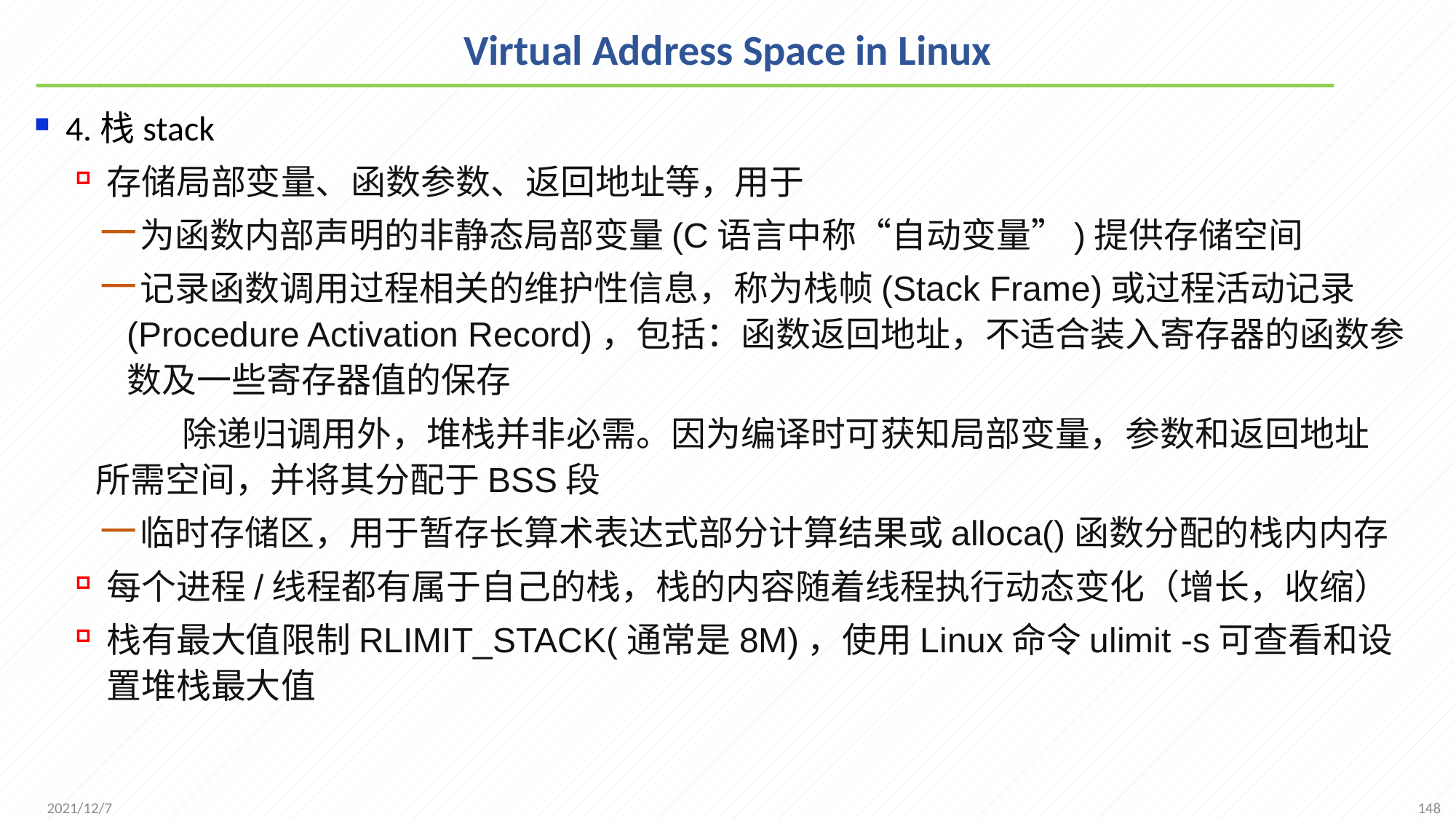

# Virtual Address Space in Linux
4.栈stack
存储局部变量、函数参数、返回地址等，用于
为函数内部声明的非静态局部变量(C语言中称“自动变量”)提供存储空间
记录函数调用过程相关的维护性信息，称为栈帧(Stack Frame)或过程活动记录(Procedure Activation Record)，包括：函数返回地址，不适合装入寄存器的函数参数及一些寄存器值的保存
          除递归调用外，堆栈并非必需。因为编译时可获知局部变量，参数和返回地址   所需空间，并将其分配于BSS段
临时存储区，用于暂存长算术表达式部分计算结果或alloca()函数分配的栈内内存
每个进程/线程都有属于自己的栈，栈的内容随着线程执行动态变化（增长，收缩）
栈有最大值限制RLIMIT_STACK(通常是8M)，使用Linux命令ulimit -s可查看和设置堆栈最大值

148
2021/12/7